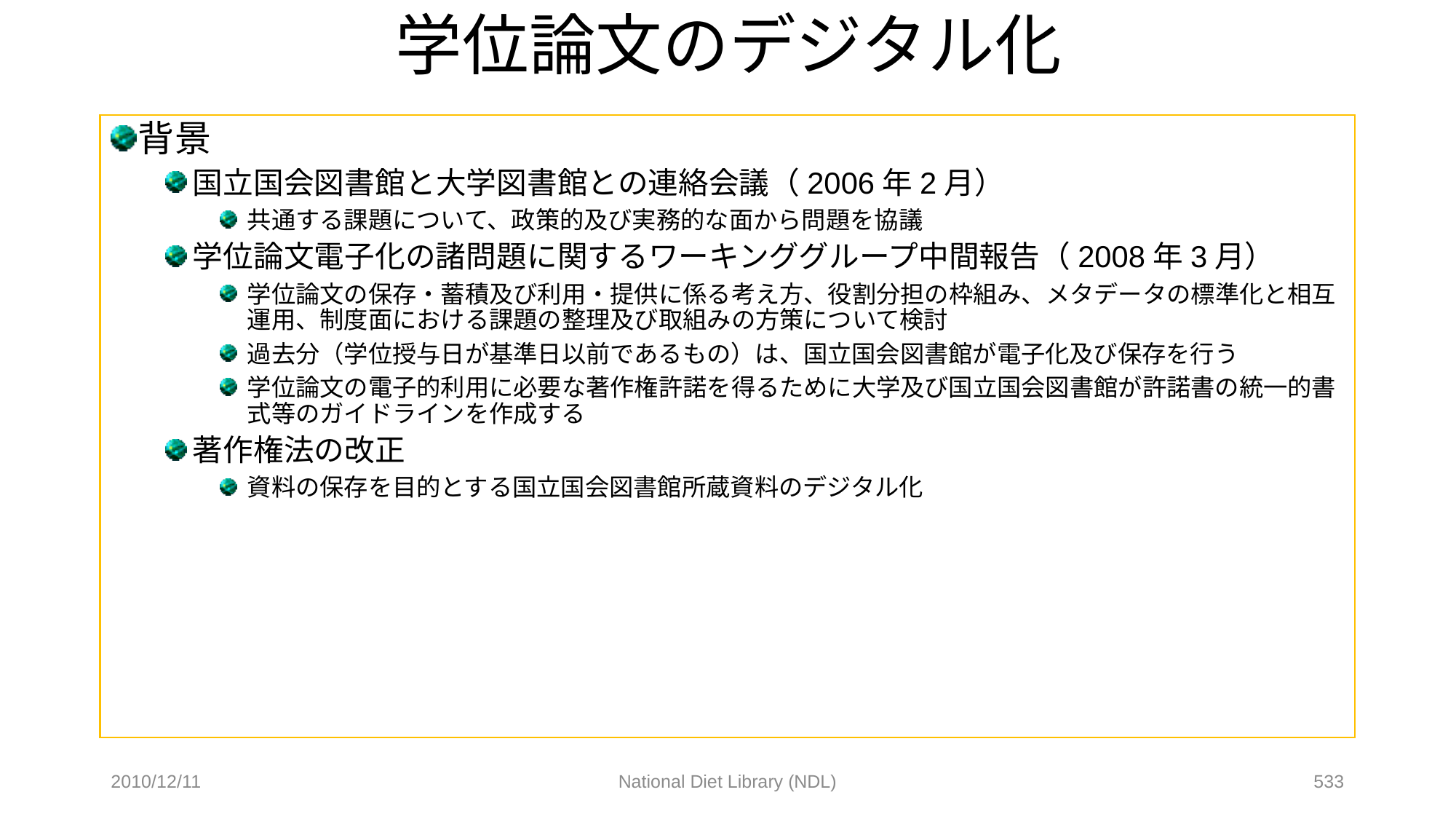

# 学位論文のデジタル化
背景
国立国会図書館と大学図書館との連絡会議（2006年2月）
共通する課題について、政策的及び実務的な面から問題を協議
学位論文電子化の諸問題に関するワーキンググループ中間報告（2008年3月）
学位論文の保存・蓄積及び利用・提供に係る考え方、役割分担の枠組み、メタデータの標準化と相互運用、制度面における課題の整理及び取組みの方策について検討
過去分（学位授与日が基準日以前であるもの）は、国立国会図書館が電子化及び保存を行う
学位論文の電子的利用に必要な著作権許諾を得るために大学及び国立国会図書館が許諾書の統一的書式等のガイドラインを作成する
著作権法の改正
資料の保存を目的とする国立国会図書館所蔵資料のデジタル化

2010/12/11
National Diet Library (NDL)
533